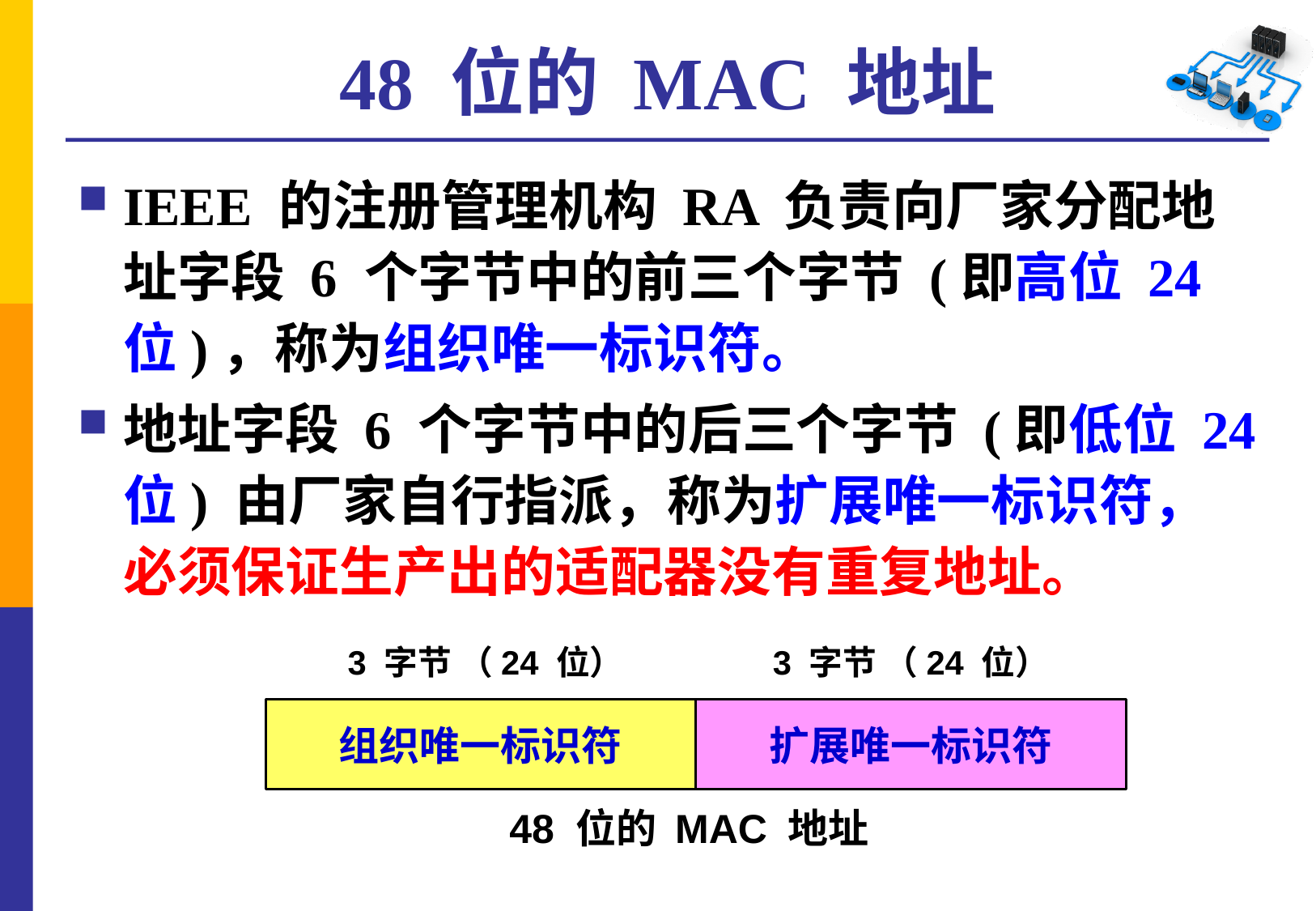

# 48 位的 MAC 地址
IEEE 的注册管理机构 RA 负责向厂家分配地址字段 6 个字节中的前三个字节 (即高位 24 位)，称为组织唯一标识符。
地址字段 6 个字节中的后三个字节 (即低位 24 位) 由厂家自行指派，称为扩展唯一标识符，必须保证生产出的适配器没有重复地址。
3 字节 （24 位）
3 字节 （24 位）
组织唯一标识符
扩展唯一标识符
48 位的 MAC 地址